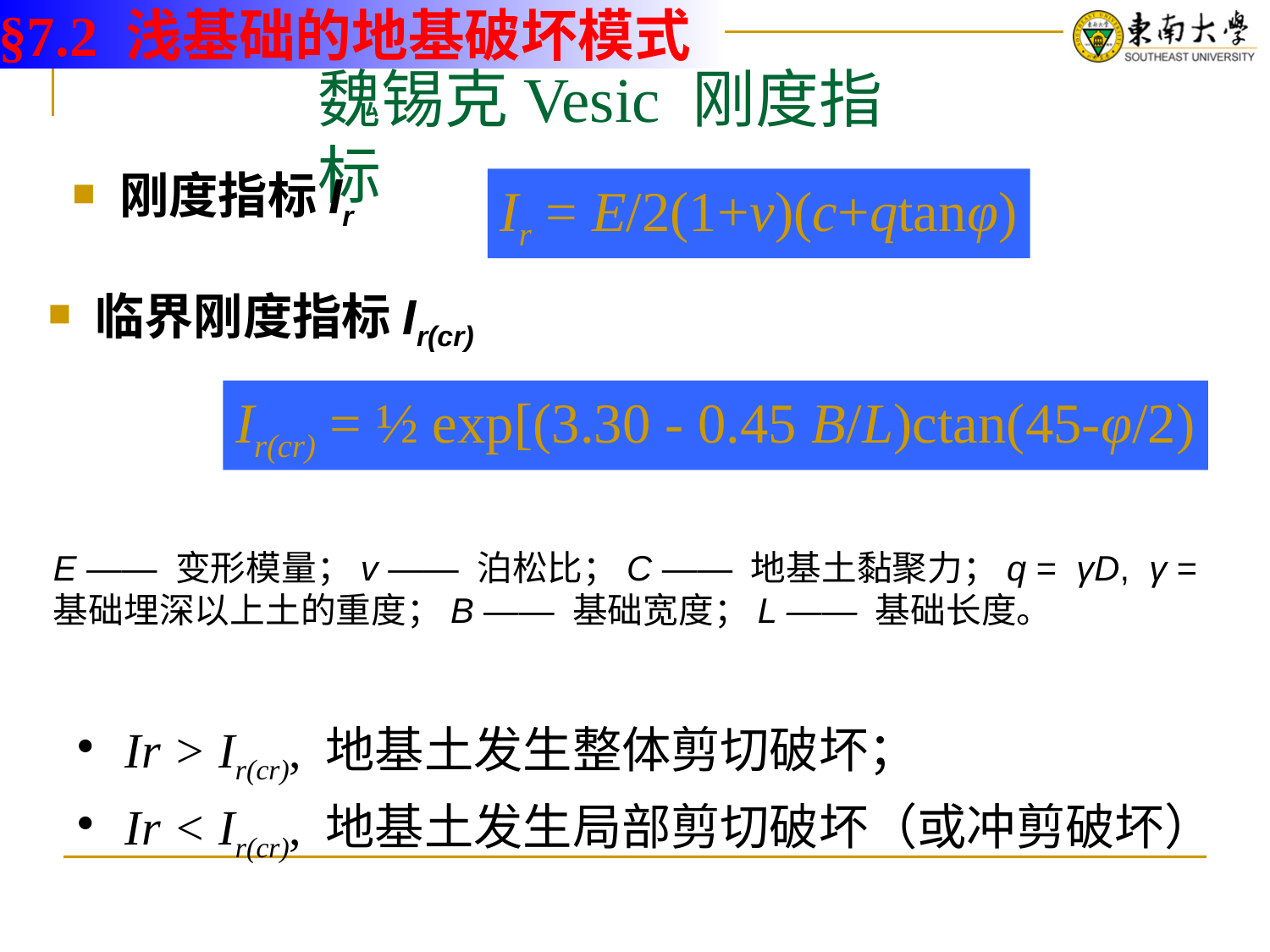

§7.2 浅基础的地基破坏模式
# 魏锡克Vesic 刚度指标
刚度指标Ir
Ir = E/2(1+v)(c+qtanφ)
临界刚度指标Ir(cr)
Ir(cr) = ½ exp[(3.30 - 0.45 B/L)ctan(45-φ/2)
E —— 变形模量；v —— 泊松比；C —— 地基土黏聚力；q =  γD,  γ = 基础埋深以上土的重度；B —— 基础宽度；L —— 基础长度。
Ir > Ir(cr), 地基土发生整体剪切破坏；
Ir < Ir(cr), 地基土发生局部剪切破坏（或冲剪破坏）